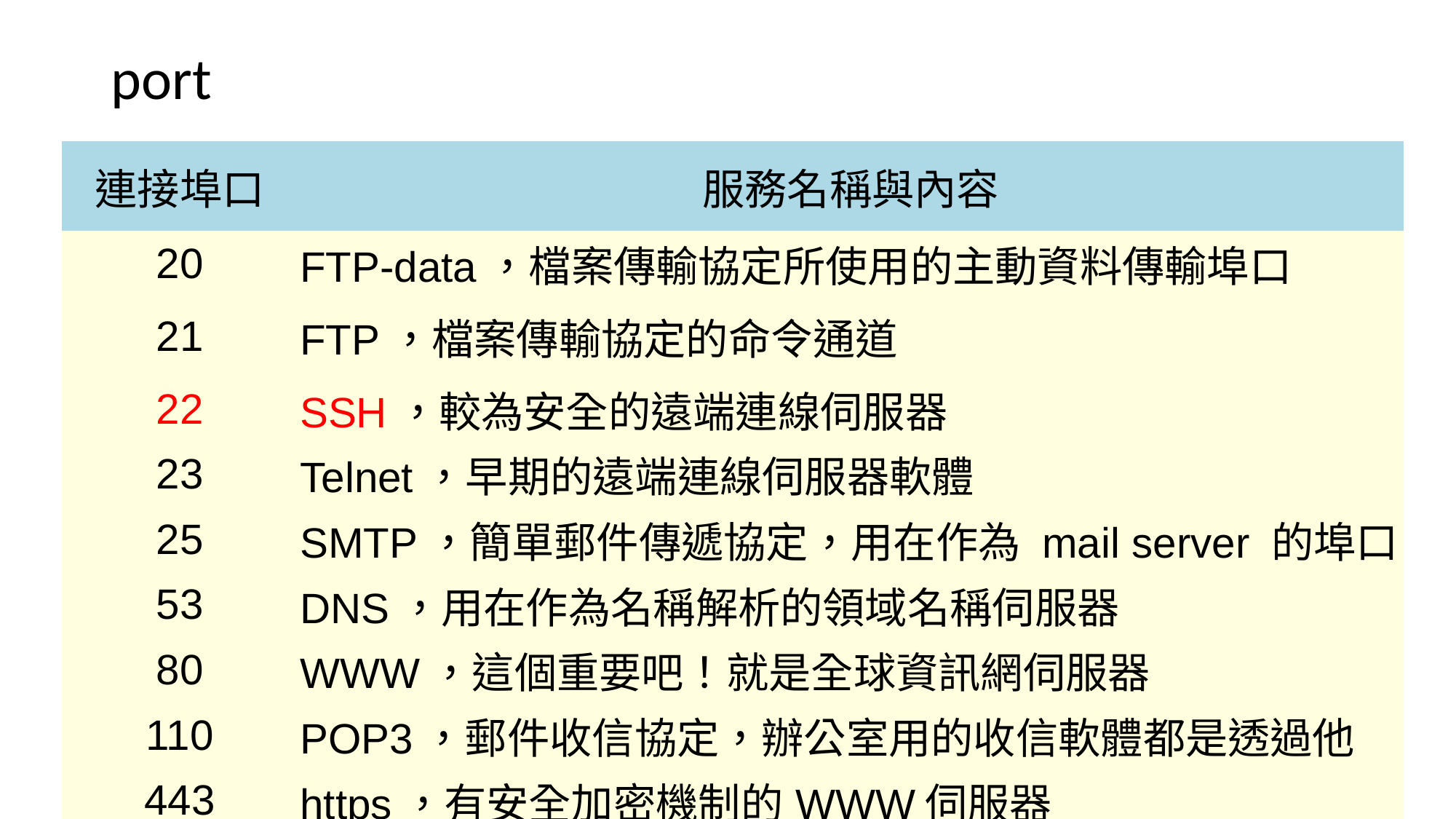

# port
| 連接埠口 | 服務名稱與內容 |
| --- | --- |
| 20 | FTP-data，檔案傳輸協定所使用的主動資料傳輸埠口 |
| 21 | FTP，檔案傳輸協定的命令通道 |
| 22 | SSH，較為安全的遠端連線伺服器 |
| 23 | Telnet，早期的遠端連線伺服器軟體 |
| 25 | SMTP，簡單郵件傳遞協定，用在作為 mail server 的埠口 |
| 53 | DNS，用在作為名稱解析的領域名稱伺服器 |
| 80 | WWW，這個重要吧！就是全球資訊網伺服器 |
| 110 | POP3，郵件收信協定，辦公室用的收信軟體都是透過他 |
| 443 | https，有安全加密機制的WWW伺服器 |